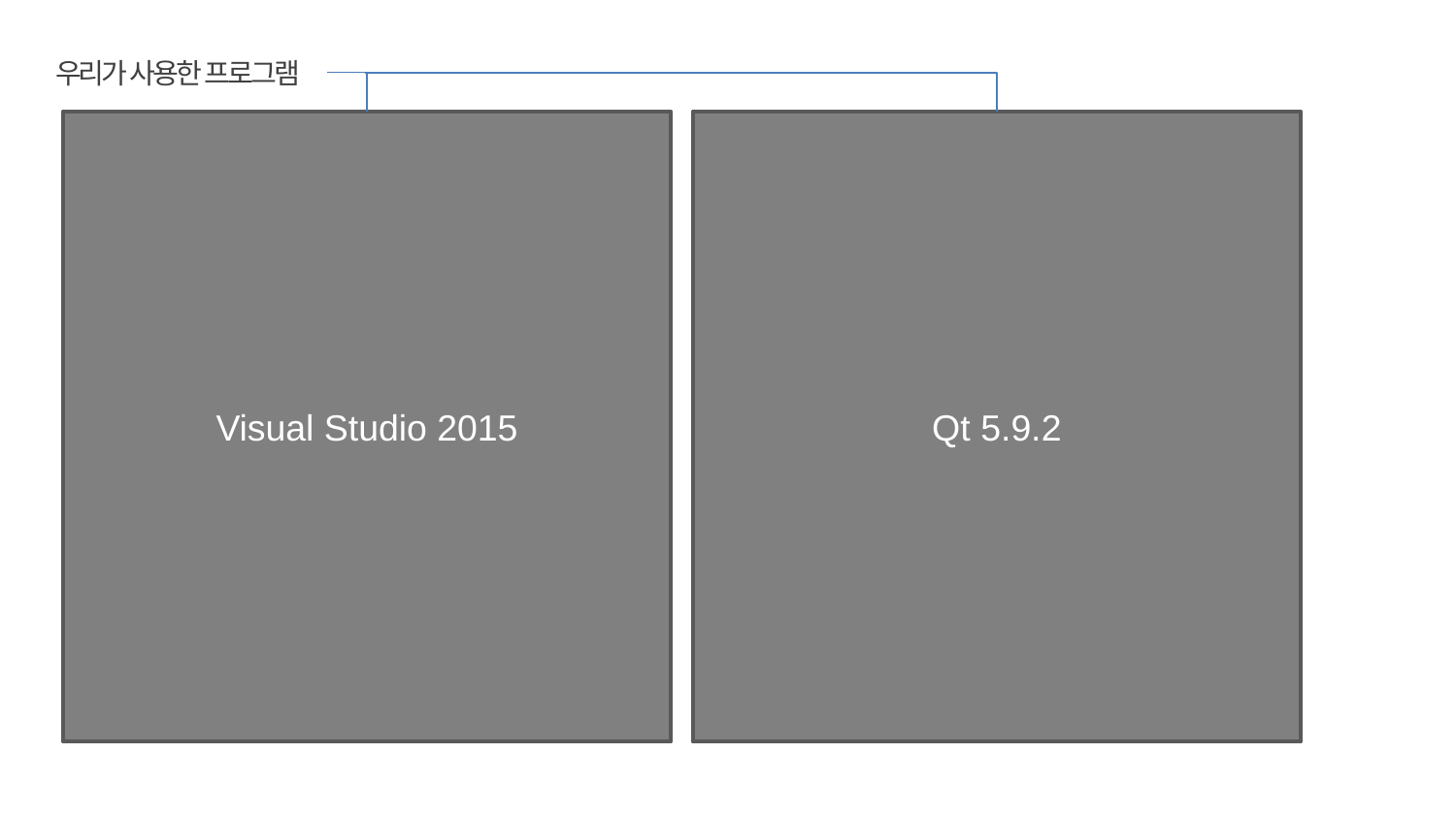

우리가 사용한 프로그램
Visual Studio 2015
Qt 5.9.2